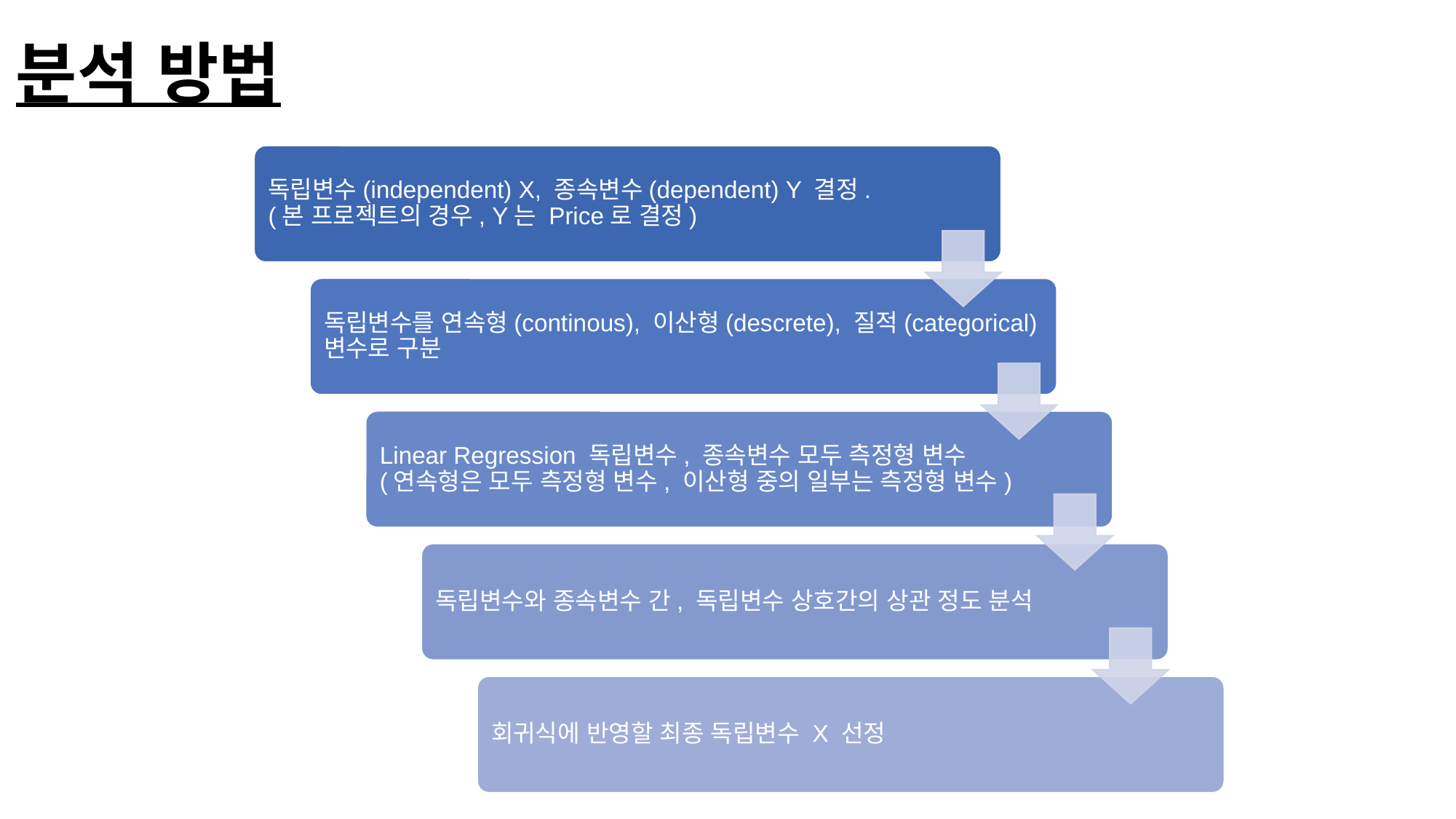

분석 방법
독립변수(independent) X, 종속변수(dependent) Y 결정.
(본 프로젝트의 경우, Y는 Price로 결정)
독립변수를 연속형(continous), 이산형(descrete), 질적(categorical) 변수로 구분
Linear Regression 독립변수, 종속변수 모두 측정형 변수
(연속형은 모두 측정형 변수, 이산형 중의 일부는 측정형 변수)
독립변수와 종속변수 간, 독립변수 상호간의 상관 정도 분석
회귀식에 반영할 최종 독립변수 X 선정